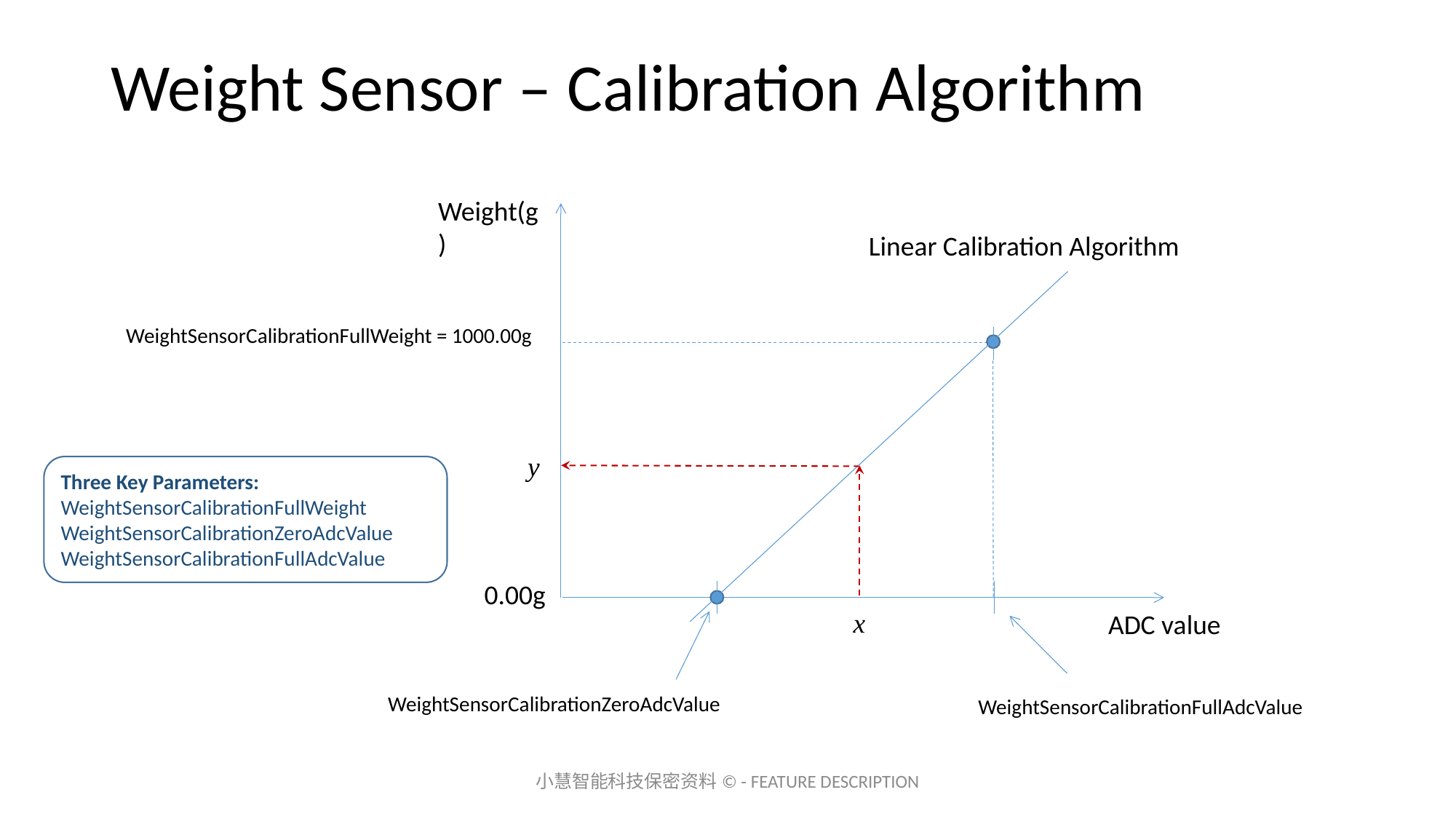

# Weight Sensor – Calibration Algorithm
Weight(g)
Linear Calibration Algorithm
WeightSensorCalibrationFullWeight = 1000.00g

y
Three Key Parameters:
WeightSensorCalibrationFullWeight
WeightSensorCalibrationZeroAdcValue
WeightSensorCalibrationFullAdcValue
 0.00g

x
ADC value
WeightSensorCalibrationZeroAdcValue
WeightSensorCalibrationFullAdcValue

小慧智能科技保密资料© - FEATURE DESCRIPTION
6